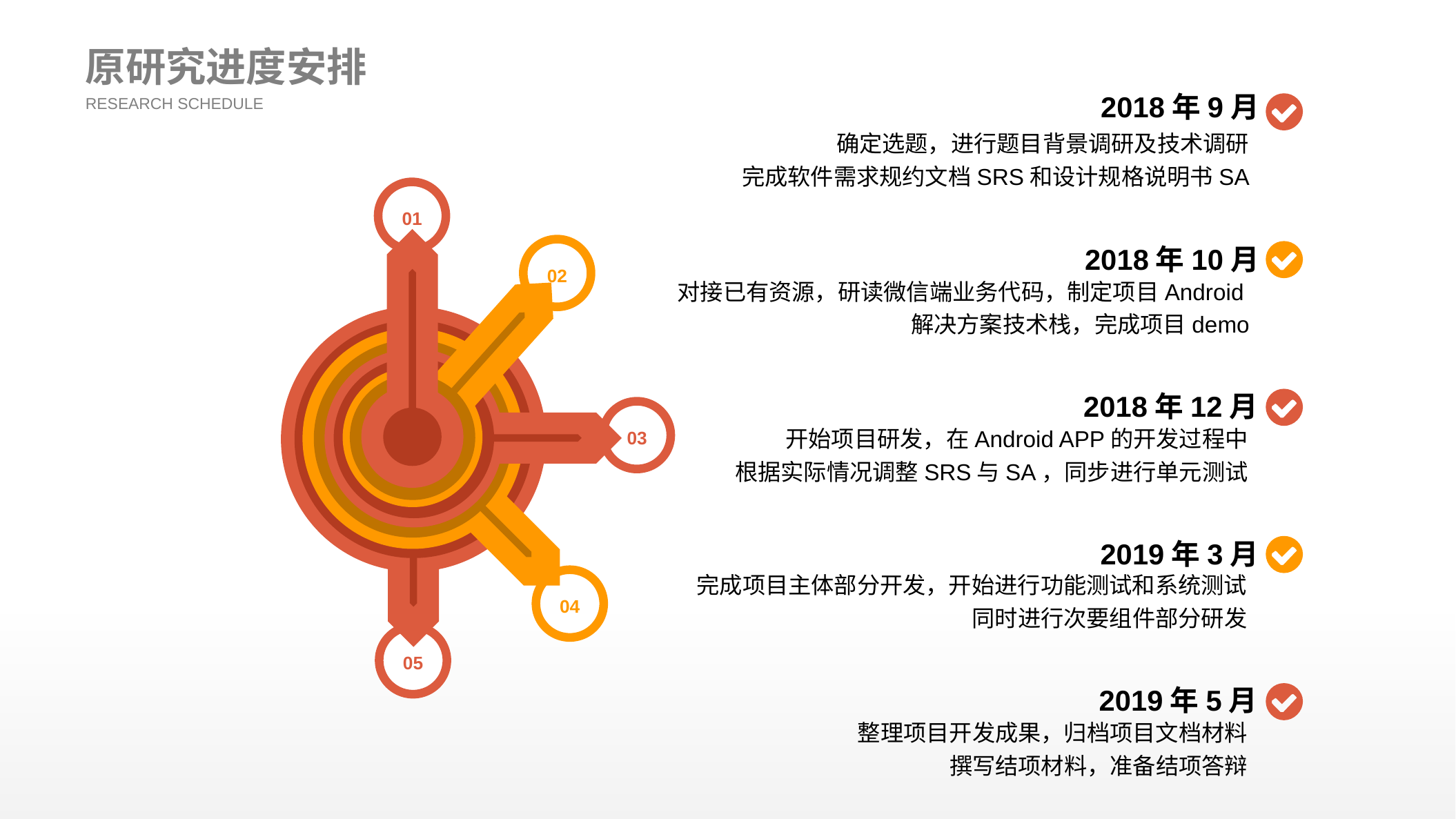

原研究进度安排
2018年9月
确定选题，进行题目背景调研及技术调研
完成软件需求规约文档SRS和设计规格说明书SA
RESEARCH SCHEDULE

01

2018年10月
对接已有资源，研读微信端业务代码，制定项目Android解决方案技术栈，完成项目demo
02

2018年12月
开始项目研发，在Android APP的开发过程中
根据实际情况调整SRS与SA，同步进行单元测试

03
2019年3月
完成项目主体部分开发，开始进行功能测试和系统测试
同时进行次要组件部分研发

04
05
2019年5月
整理项目开发成果，归档项目文档材料
撰写结项材料，准备结项答辩